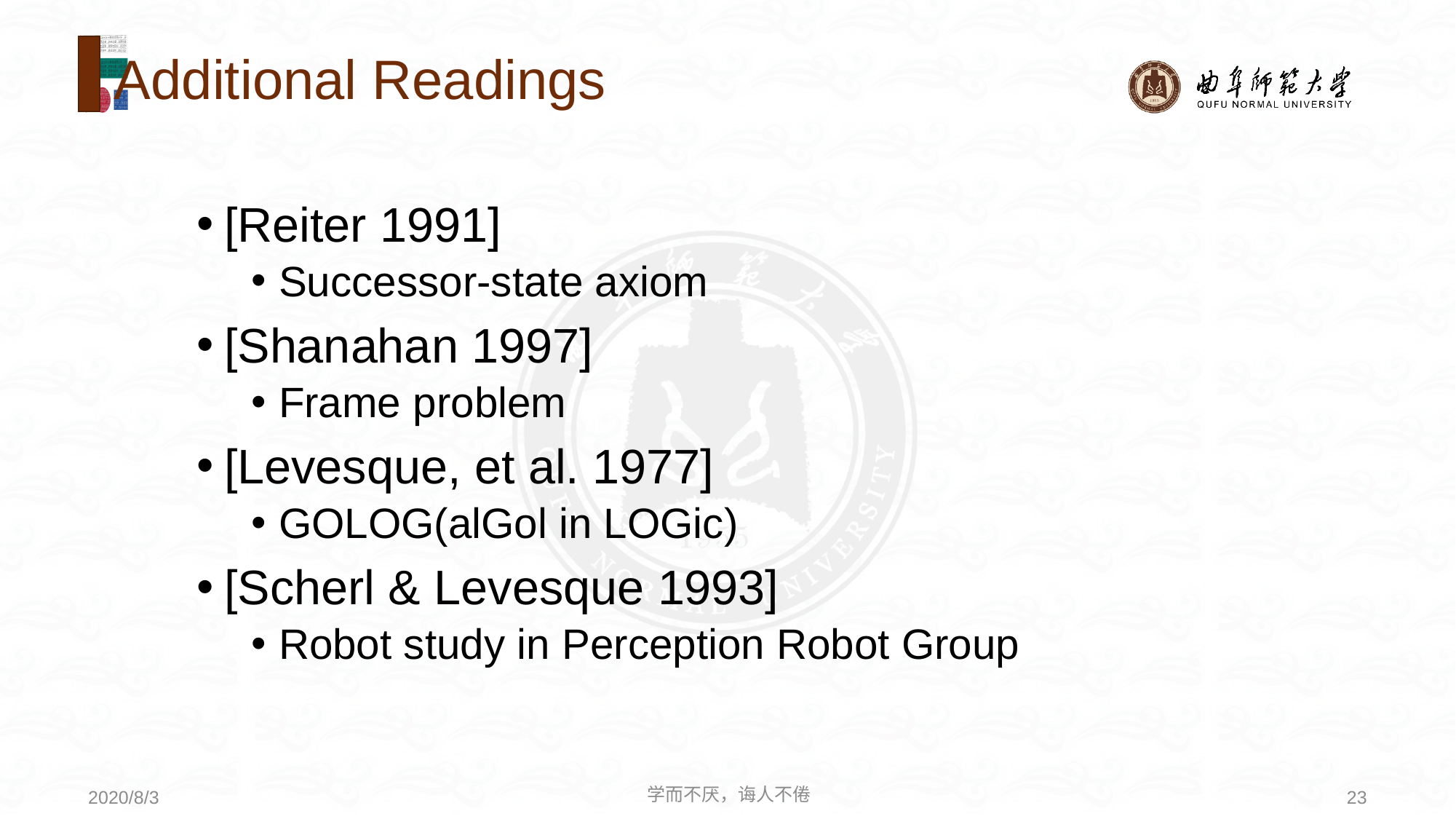

# Additional Readings
[Reiter 1991]
Successor-state axiom
[Shanahan 1997]
Frame problem
[Levesque, et al. 1977]
GOLOG(alGol in LOGic)
[Scherl & Levesque 1993]
Robot study in Perception Robot Group
学而不厌，诲人不倦
23
2020/8/3